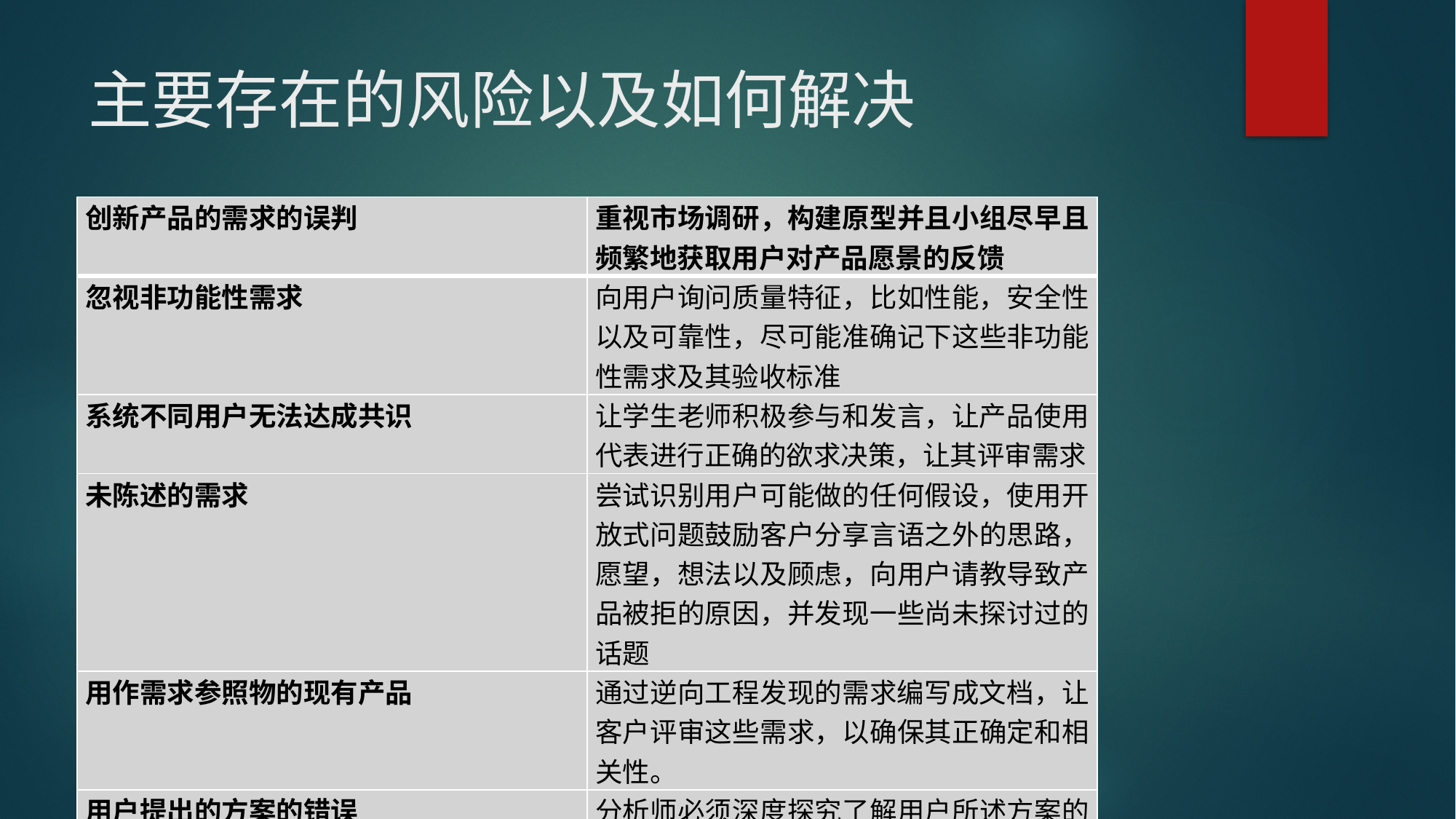

# 主要存在的风险以及如何解决
| 创新产品的需求的误判 | 重视市场调研，构建原型并且小组尽早且频繁地获取用户对产品愿景的反馈 |
| --- | --- |
| 忽视非功能性需求 | 向用户询问质量特征，比如性能，安全性以及可靠性，尽可能准确记下这些非功能性需求及其验收标准 |
| 系统不同用户无法达成共识 | 让学生老师积极参与和发言，让产品使用代表进行正确的欲求决策，让其评审需求 |
| 未陈述的需求 | 尝试识别用户可能做的任何假设，使用开放式问题鼓励客户分享言语之外的思路，愿望，想法以及顾虑，向用户请教导致产品被拒的原因，并发现一些尚未探讨过的话题 |
| 用作需求参照物的现有产品 | 通过逆向工程发现的需求编写成文档，让客户评审这些需求，以确保其正确定和相关性。 |
| 用户提出的方案的错误 | 分析师必须深度探究了解用户所述方案的背后的意图，即真正的需求 |